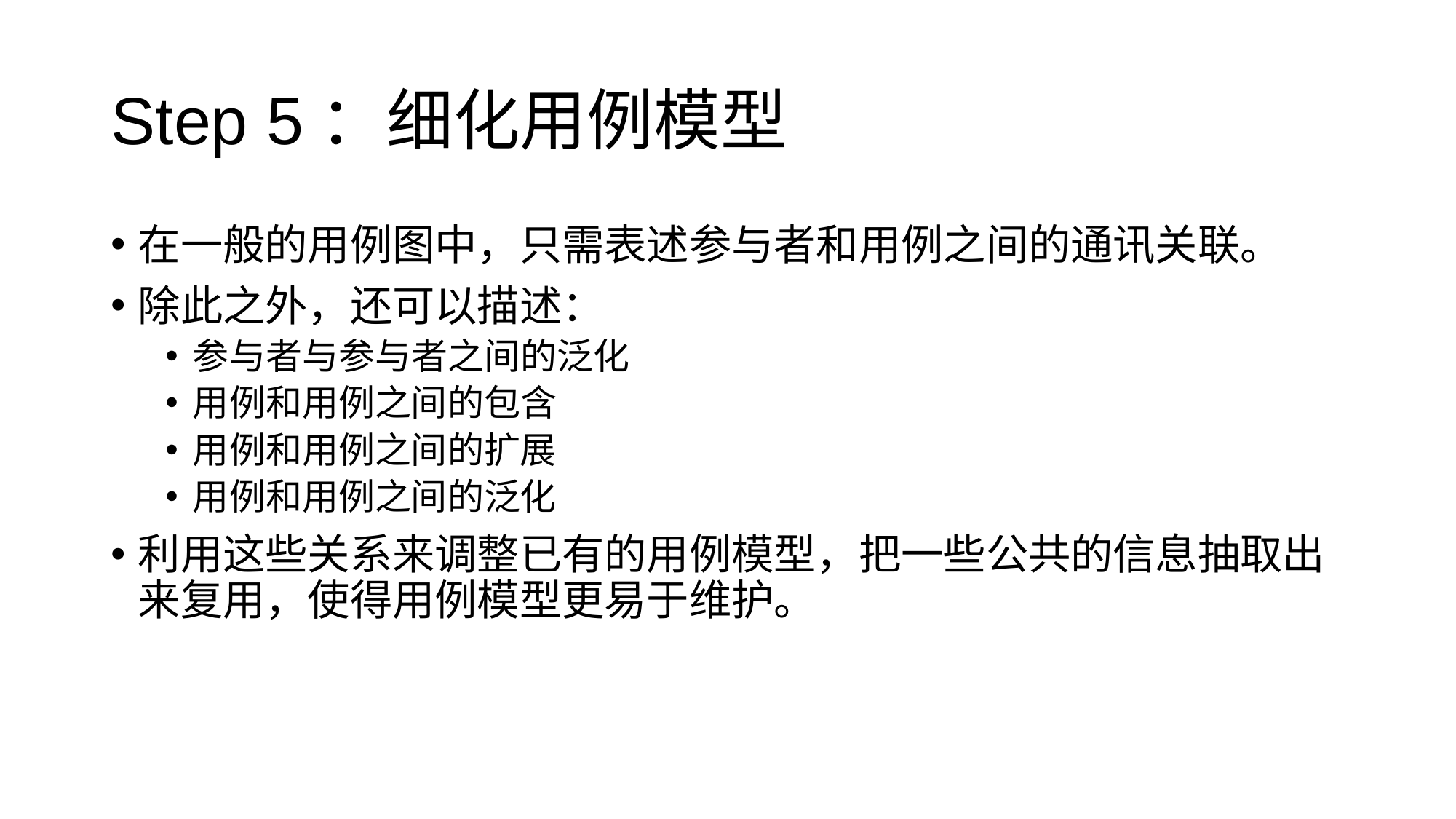

# Step 5：细化用例模型
在一般的用例图中，只需表述参与者和用例之间的通讯关联。
除此之外，还可以描述：
参与者与参与者之间的泛化
用例和用例之间的包含
用例和用例之间的扩展
用例和用例之间的泛化
利用这些关系来调整已有的用例模型，把一些公共的信息抽取出来复用，使得用例模型更易于维护。